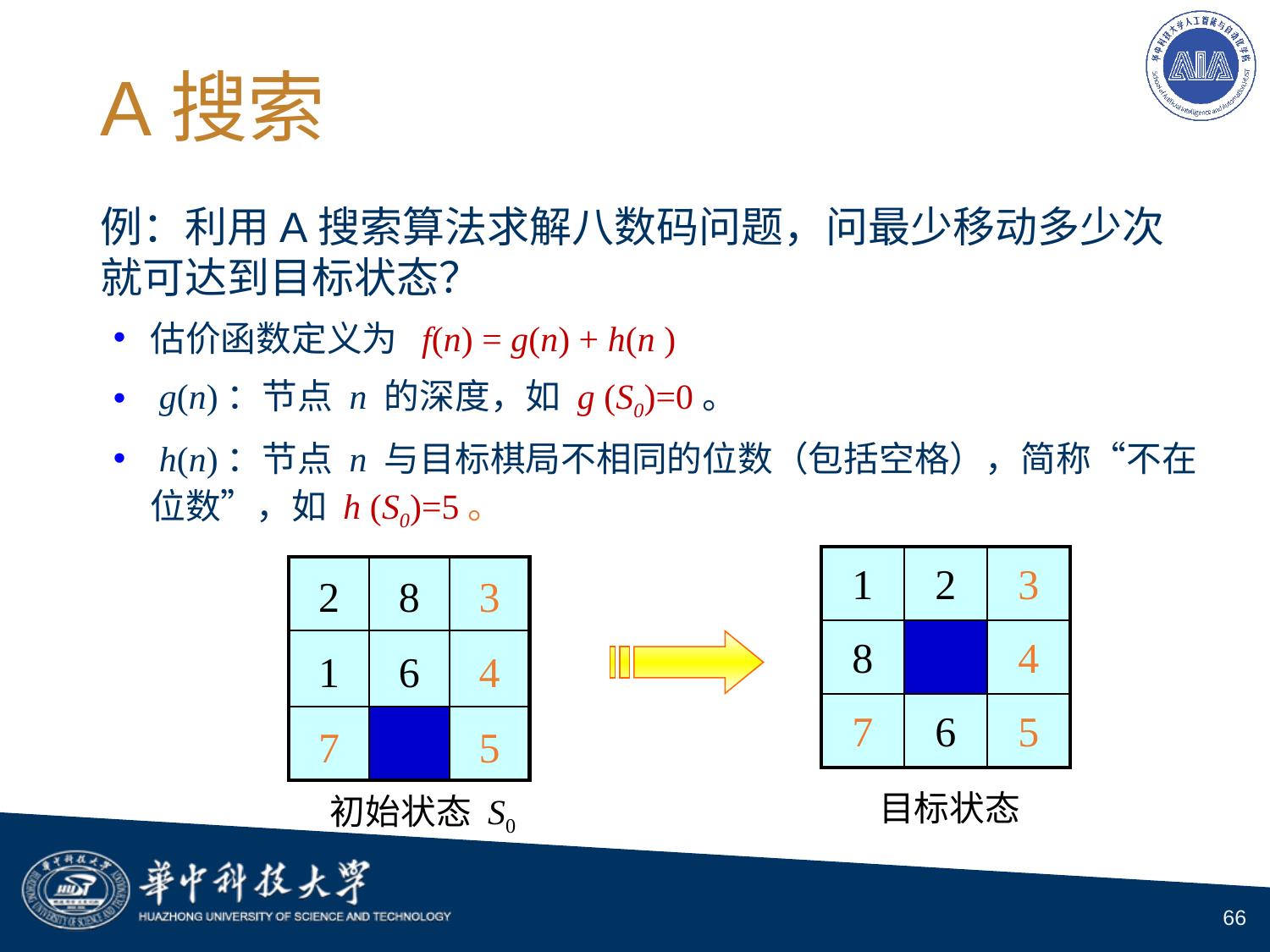

# A搜索
例：利用A搜索算法求解八数码问题，问最少移动多少次就可达到目标状态？
估价函数定义为  f(n) = g(n) + h(n )
 g(n)：节点 n 的深度，如 g (S0)=0。
 h(n)：节点 n 与目标棋局不相同的位数（包括空格），简称“不在位数”，如 h (S0)=5。

| 1 | 2 | 3 |
| --- | --- | --- |
| 8 |  | 4 |
| 7 | 6 | 5 |
| 2 | 8 | 3 |
| --- | --- | --- |
| 1 | 6 | 4 |
| 7 |  | 5 |

目标状态
初始状态 S0
66